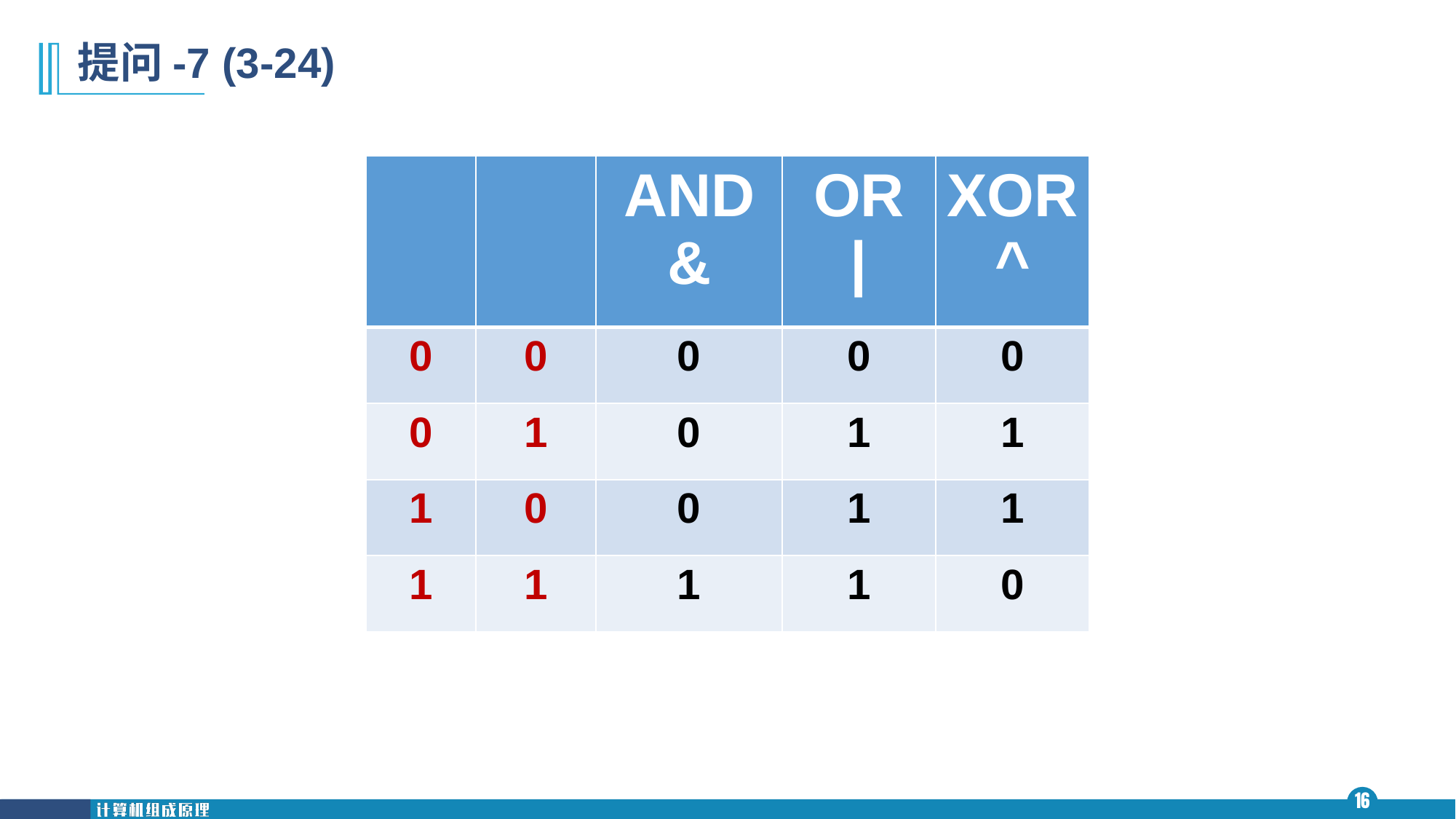

提问-7 (3-24)

|  |  | AND & | OR | | XOR^ |
| --- | --- | --- | --- | --- |
| 0 | 0 | 0 | 0 | 0 |
| 0 | 1 | 0 | 1 | 1 |
| 1 | 0 | 0 | 1 | 1 |
| 1 | 1 | 1 | 1 | 0 |